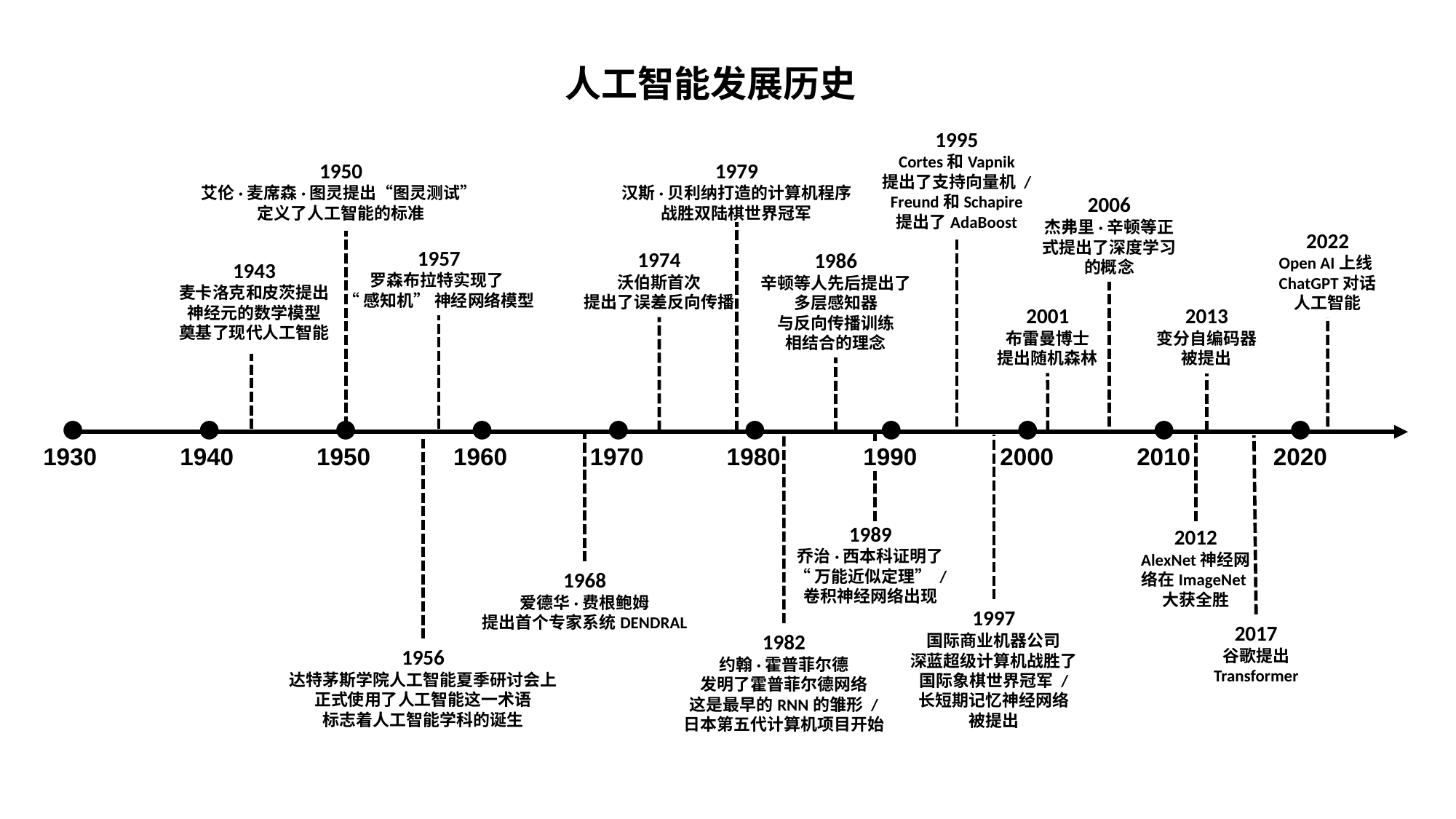

人工智能发展历史
1995
Cortes和Vapnik
提出了支持向量机 /
Freund和Schapire
提出了AdaBoost
1950
艾伦·麦席森·图灵提出“图灵测试”
定义了人工智能的标准
1979
汉斯·贝利纳打造的计算机程序
战胜双陆棋世界冠军
2006
杰弗里·辛顿等正式提出了深度学习的概念
2022
Open AI上线ChatGPT对话人工智能
1957
罗森布拉特实现了
“感知机” 神经网络模型
1974
沃伯斯首次
提出了误差反向传播
1986
辛顿等人先后提出了
多层感知器
与反向传播训练
相结合的理念
1943
麦卡洛克和皮茨提出
神经元的数学模型
奠基了现代人工智能
2001
布雷曼博士
提出随机森林
2013
变分自编码器
被提出

1930
1940
1950
1960
1970
1980
1990
2000
2010
2020
1989
乔治·西本科证明了
“万能近似定理” /
卷积神经网络出现
2012
AlexNet神经网络在ImageNet大获全胜
1968
爱德华·费根鲍姆
提出首个专家系统DENDRAL
1997
国际商业机器公司
深蓝超级计算机战胜了
国际象棋世界冠军 /
长短期记忆神经网络
被提出
2017
谷歌提出
Transformer
1982
约翰·霍普菲尔德
发明了霍普菲尔德网络
这是最早的RNN的雏形 /
日本第五代计算机项目开始
1956
达特茅斯学院人工智能夏季研讨会上
正式使用了人工智能这一术语
标志着人工智能学科的诞生